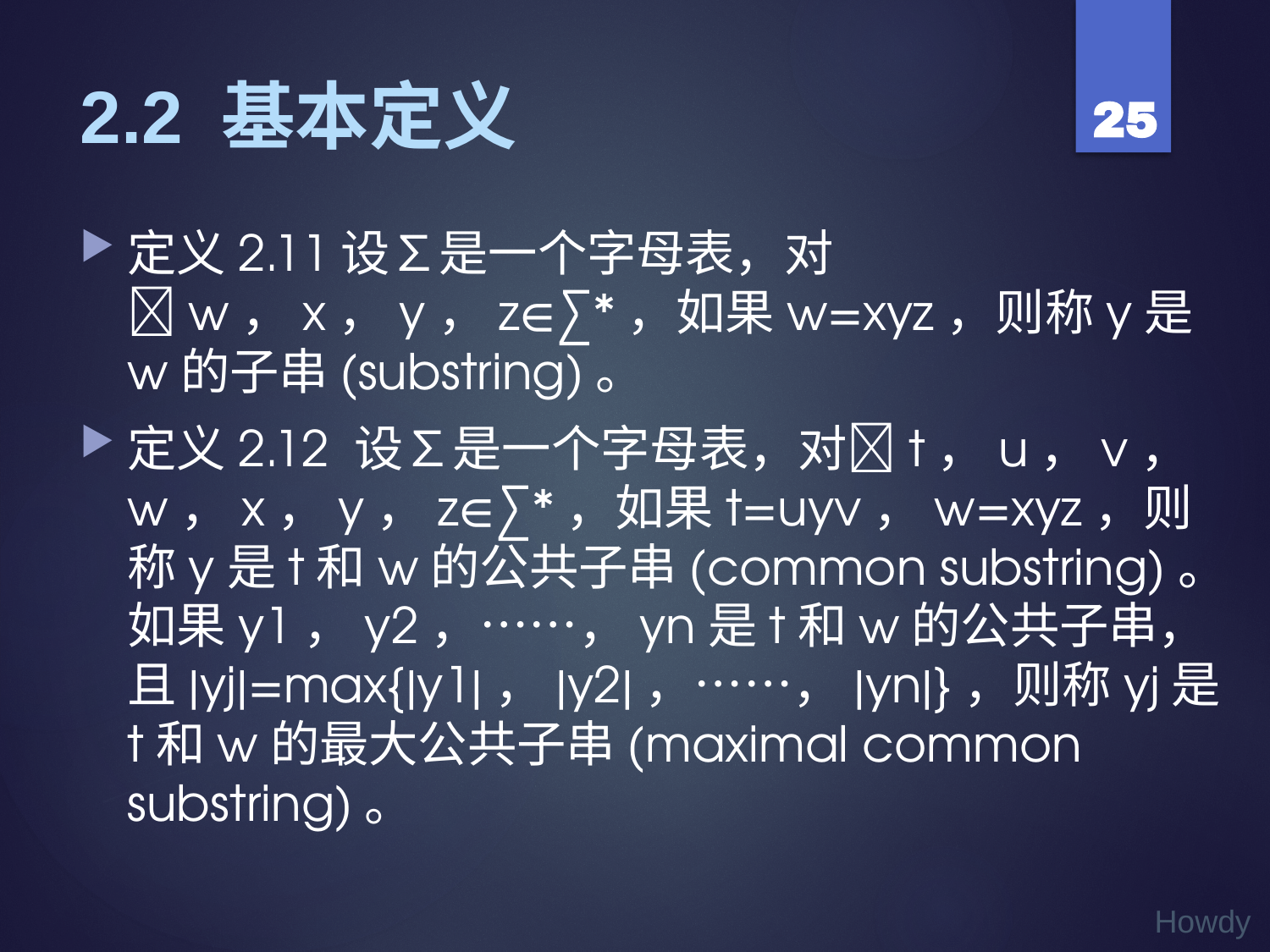

# 2.2 基本定义
定义2.11设∑是一个字母表，对∀w，x，y，z∈∑*，如果w=xyz，则称y是w的子串(substring)。
定义2.12 设∑是一个字母表，对∀t，u，v，w，x，y，z∈∑*，如果t=uyv，w=xyz，则称y是t和w的公共子串(common substring)。如果y1，y2，……，yn是t和w的公共子串，且|yj|=max{|y1|，|y2|，……，|yn|}，则称yj是t和w的最大公共子串(maximal common substring)。